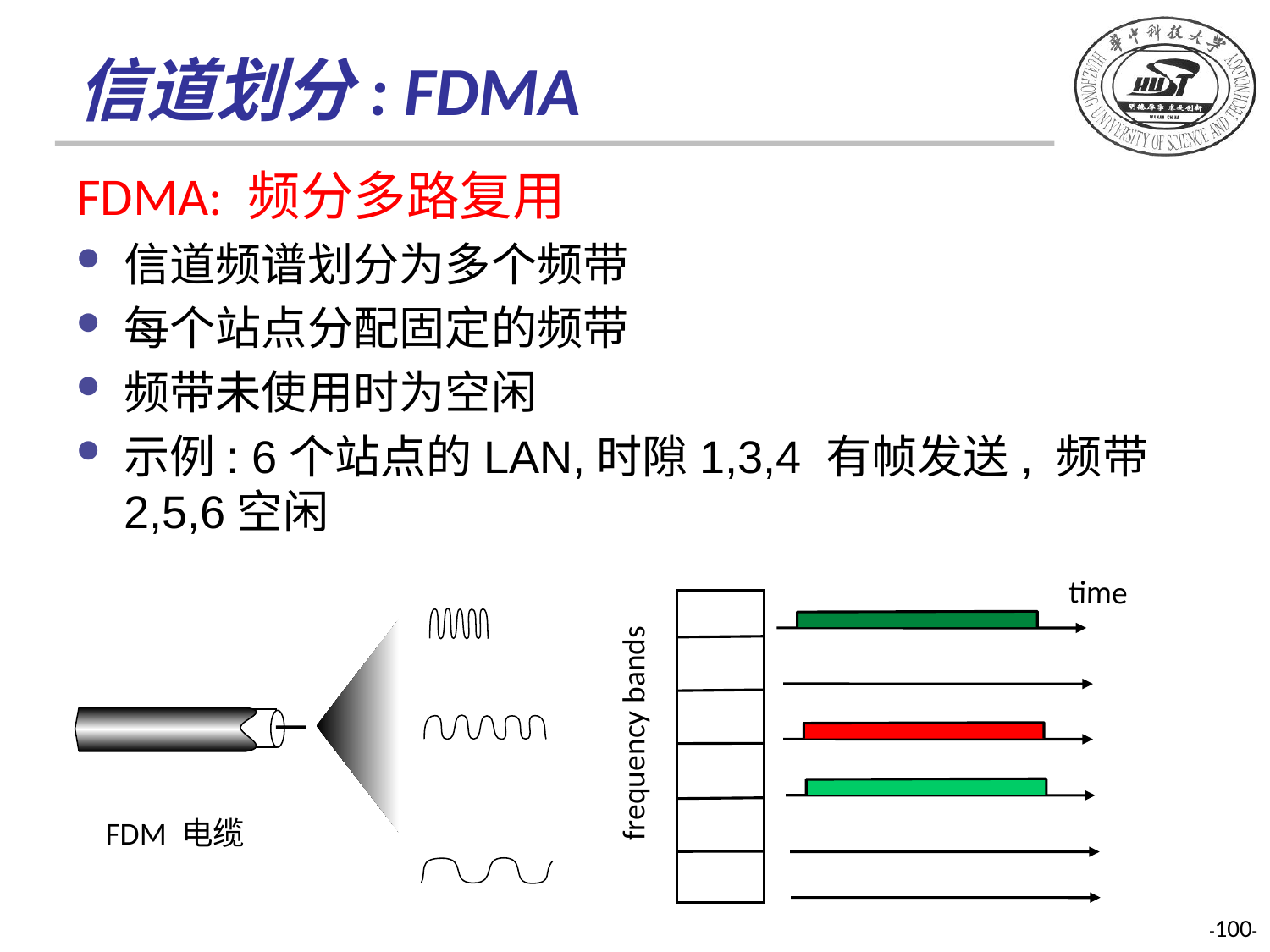

# 信道划分: FDMA
FDMA: 频分多路复用
信道频谱划分为多个频带
每个站点分配固定的频带
频带未使用时为空闲
示例: 6个站点的LAN,时隙1,3,4 有帧发送, 频带2,5,6空闲

time

frequency bands

FDM 电缆

-100-